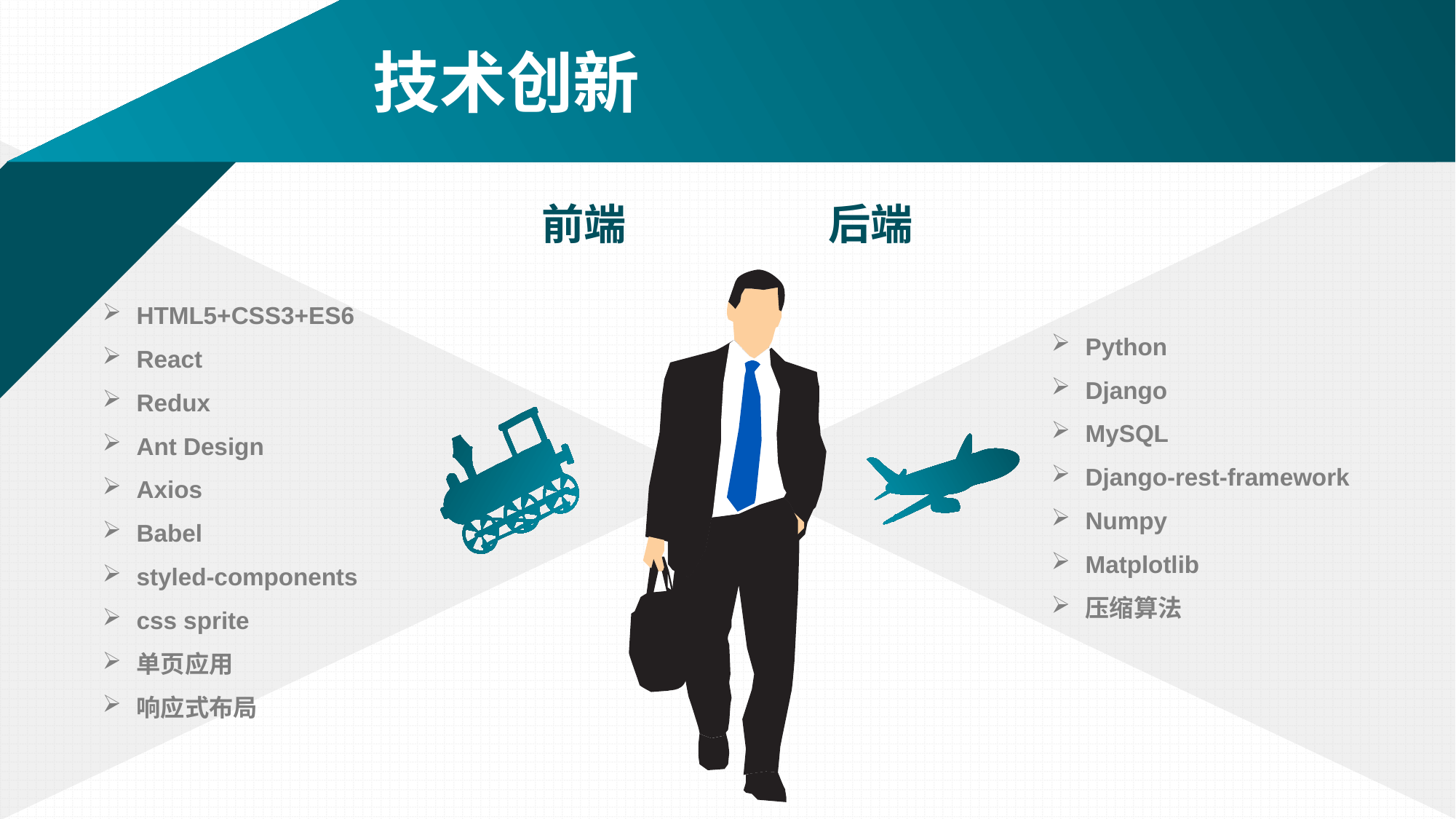

技术创新

前端                     后端

HTML5+CSS3+ES6
React
Redux
Ant Design
Axios
Babel
styled-components
css sprite
单页应用
响应式布局

Python
Django
MySQL
Django-rest-framework
Numpy
Matplotlib
压缩算法